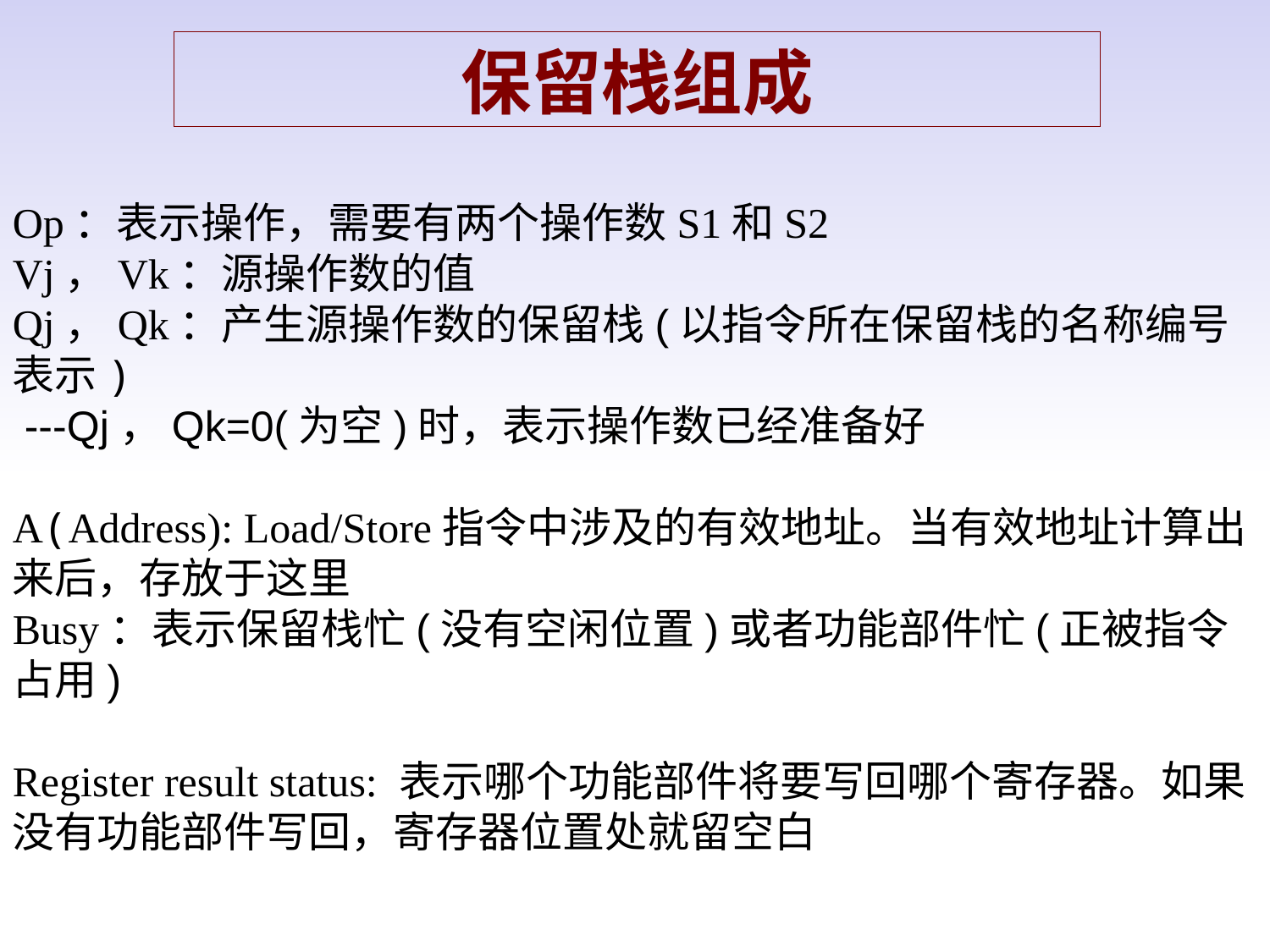

保留栈组成
Op：表示操作，需要有两个操作数S1和S2
Vj，Vk：源操作数的值
Qj，Qk：产生源操作数的保留栈(以指令所在保留栈的名称编号表示)
 ---Qj，Qk=0(为空)时，表示操作数已经准备好

A(Address): Load/Store指令中涉及的有效地址。当有效地址计算出来后，存放于这里
Busy：表示保留栈忙(没有空闲位置)或者功能部件忙(正被指令占用)

Register result status: 表示哪个功能部件将要写回哪个寄存器。如果没有功能部件写回，寄存器位置处就留空白